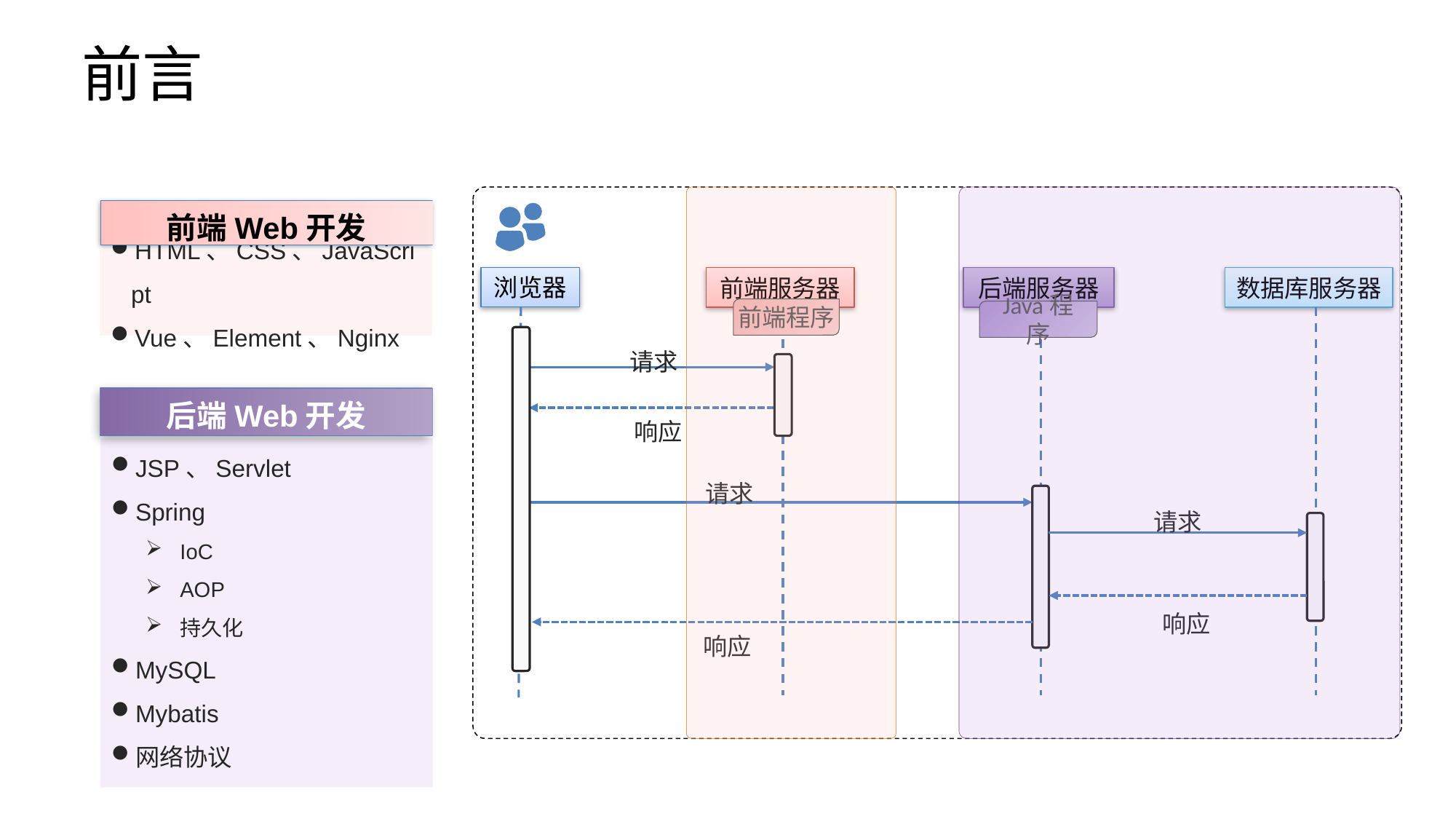

前言

前端Web开发
HTML、CSS、JavaScript
Vue、Element、Nginx

前端服务器
后端服务器
数据库服务器
浏览器
前端程序
Java程序

请求

响应
请求

请求

响应
响应

后端Web开发
JSP、Servlet
Spring
IoC
AOP
持久化
MySQL
Mybatis
网络协议